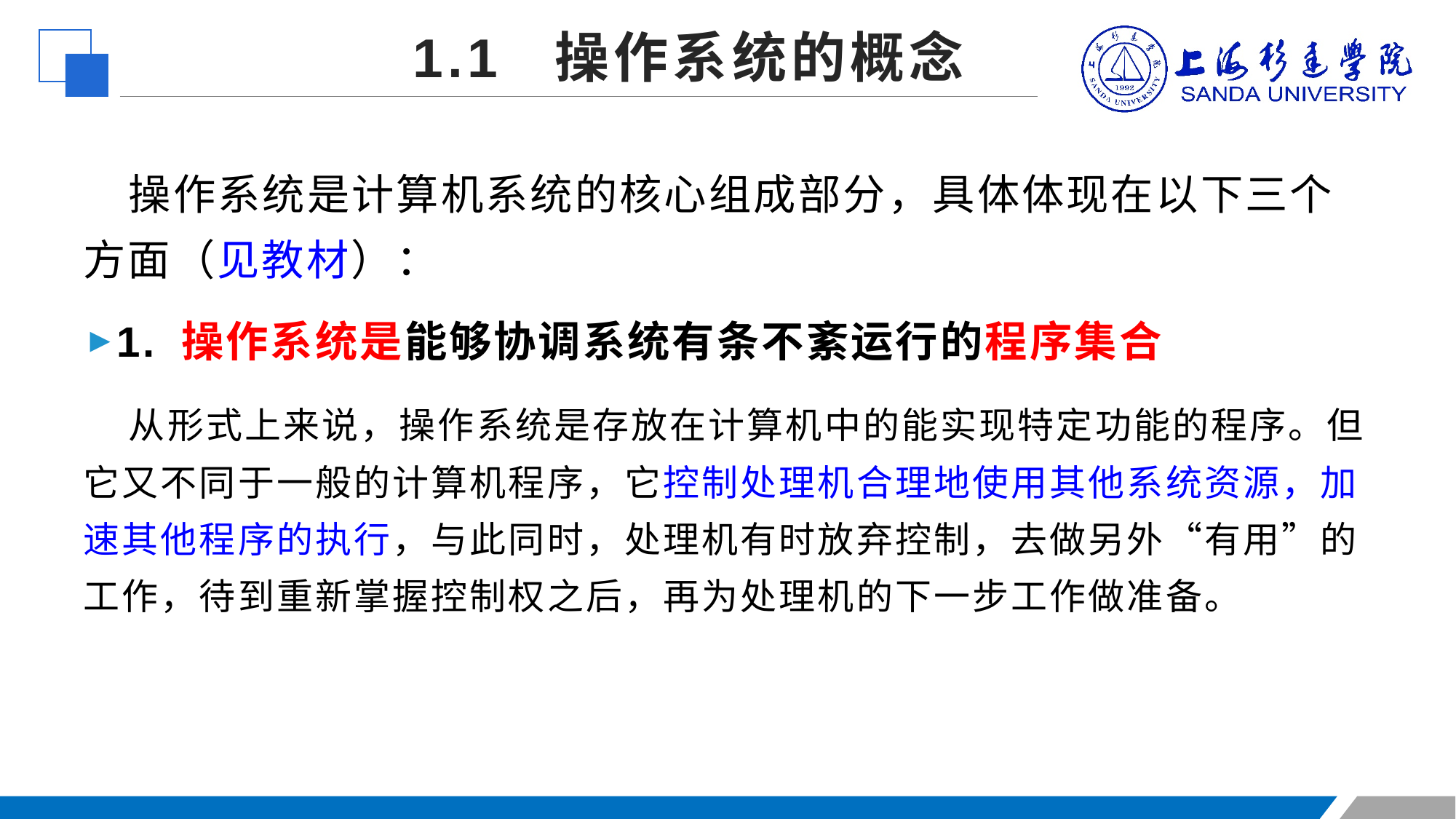

1.1  操作系统的概念
   操作系统是计算机系统的核心组成部分，具体体现在以下三个方面（见教材）：
1. 操作系统是能够协调系统有条不紊运行的程序集合
   从形式上来说，操作系统是存放在计算机中的能实现特定功能的程序。但它又不同于一般的计算机程序，它控制处理机合理地使用其他系统资源，加速其他程序的执行，与此同时，处理机有时放弃控制，去做另外“有用”的工作，待到重新掌握控制权之后，再为处理机的下一步工作做准备。